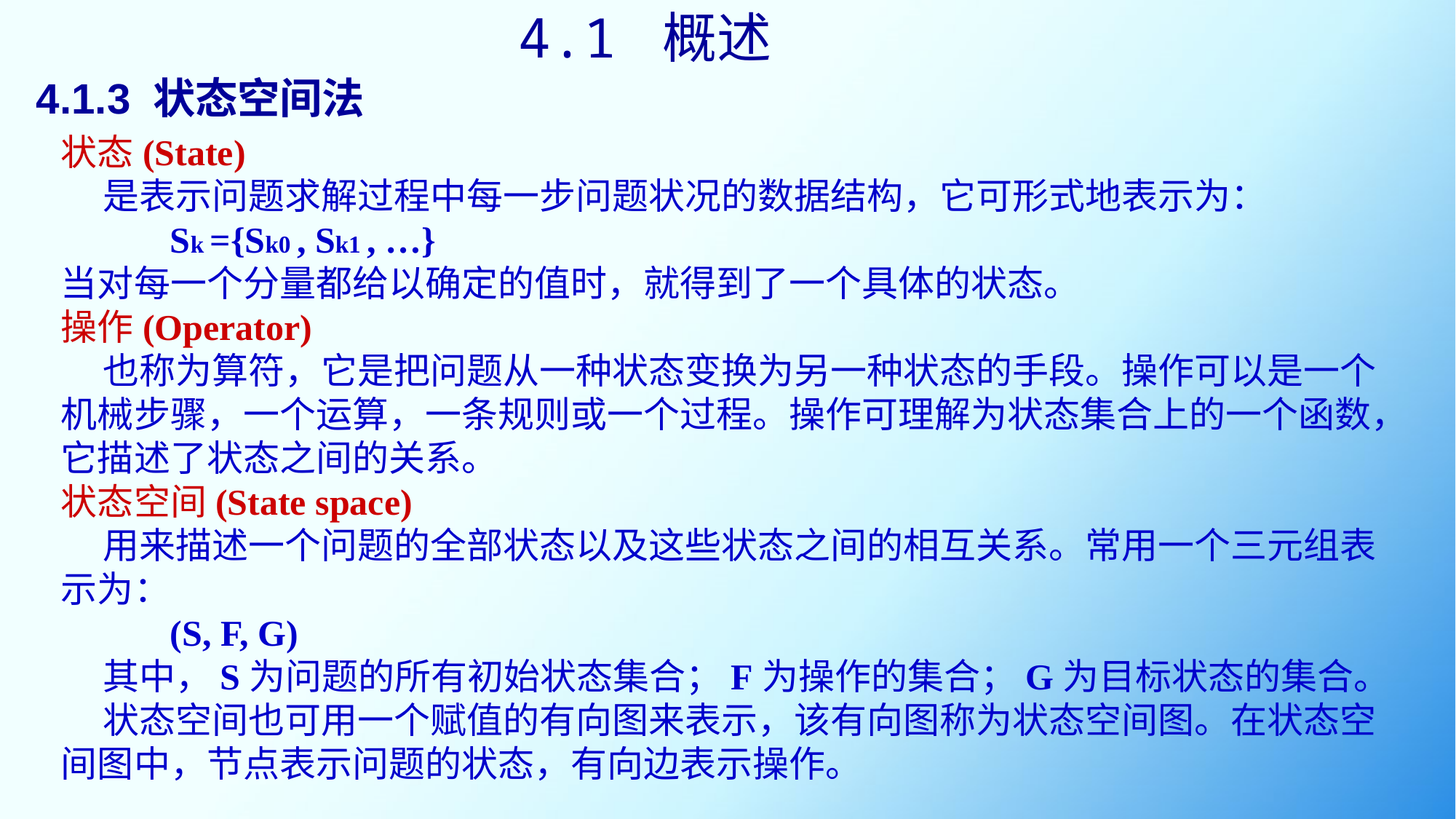

4.1 概述
# 4.1.3 状态空间法
状态(State)
    是表示问题求解过程中每一步问题状况的数据结构，它可形式地表示为：
	Sk ={Sk0 , Sk1 , …}
当对每一个分量都给以确定的值时，就得到了一个具体的状态。
操作(Operator)
    也称为算符，它是把问题从一种状态变换为另一种状态的手段。操作可以是一个机械步骤，一个运算，一条规则或一个过程。操作可理解为状态集合上的一个函数，它描述了状态之间的关系。
状态空间(State space)
    用来描述一个问题的全部状态以及这些状态之间的相互关系。常用一个三元组表示为：
	(S, F, G)
    其中，S为问题的所有初始状态集合；F为操作的集合；G为目标状态的集合。
    状态空间也可用一个赋值的有向图来表示，该有向图称为状态空间图。在状态空间图中，节点表示问题的状态，有向边表示操作。